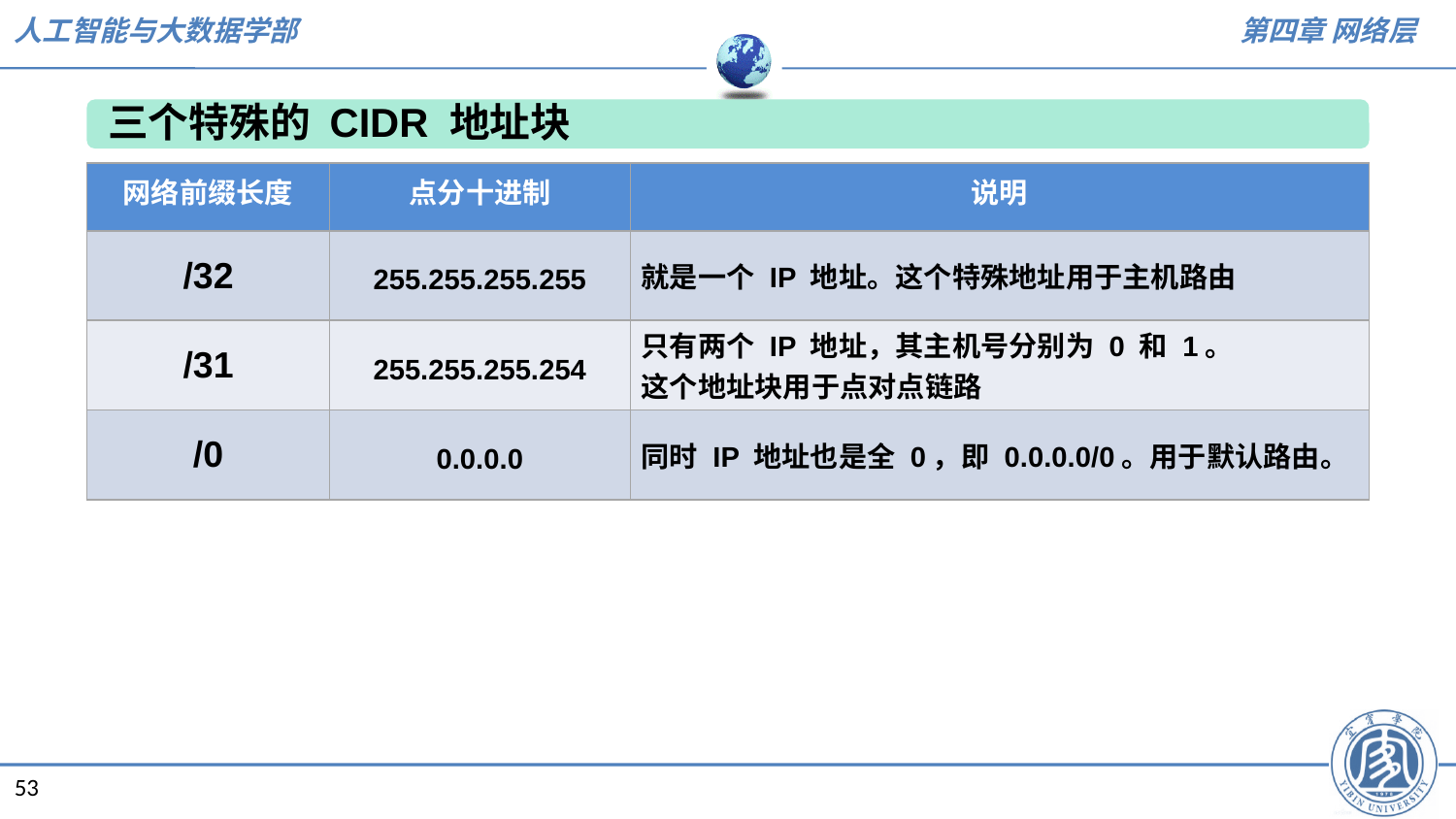

三个特殊的 CIDR 地址块

| 网络前缀长度 | 点分十进制 | 说明 |
| --- | --- | --- |
| /32 | 255.255.255.255 | 就是一个 IP 地址。这个特殊地址用于主机路由 |
| /31 | 255.255.255.254 | 只有两个 IP 地址，其主机号分别为 0 和 1。 这个地址块用于点对点链路 |
| /0 | 0.0.0.0 | 同时 IP 地址也是全 0，即 0.0.0.0/0。用于默认路由。 |
53